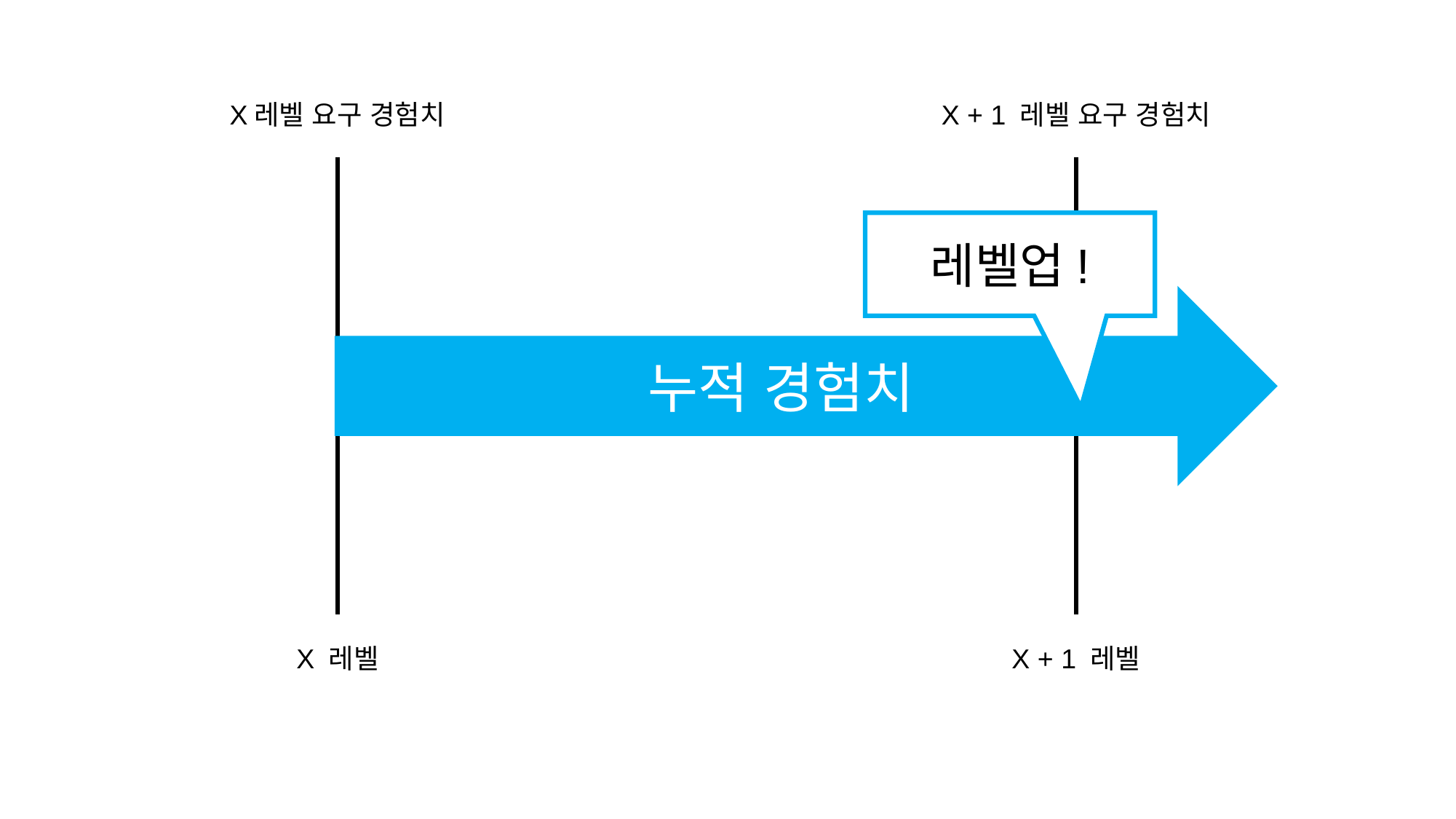

X레벨 요구 경험치
X + 1 레벨 요구 경험치
레벨업!
누적 경험치
X 레벨
X + 1 레벨